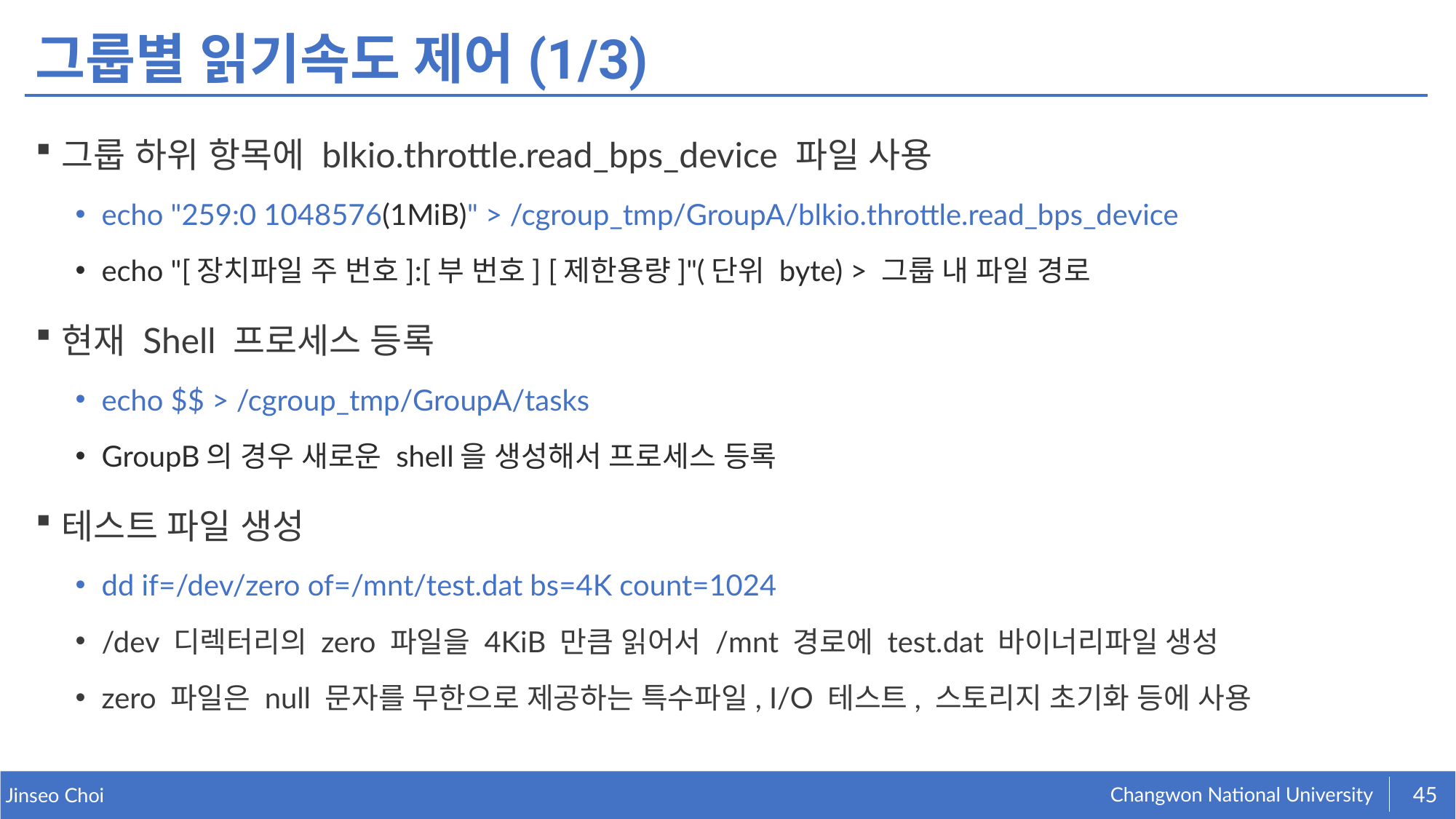

# 그룹별 읽기속도 제어(1/3)
그룹 하위 항목에 blkio.throttle.read_bps_device 파일 사용
echo "259:0 1048576(1MiB)" > /cgroup_tmp/GroupA/blkio.throttle.read_bps_device
echo "[장치파일 주 번호]:[부 번호] [제한용량]"(단위 byte) > 그룹 내 파일 경로
현재 Shell 프로세스 등록
echo $$ > /cgroup_tmp/GroupA/tasks
GroupB의 경우 새로운 shell을 생성해서 프로세스 등록
테스트 파일 생성
dd if=/dev/zero of=/mnt/test.dat bs=4K count=1024
/dev 디렉터리의 zero 파일을 4KiB 만큼 읽어서 /mnt 경로에 test.dat 바이너리파일 생성
zero 파일은 null 문자를 무한으로 제공하는 특수파일, I/O 테스트, 스토리지 초기화 등에 사용

45